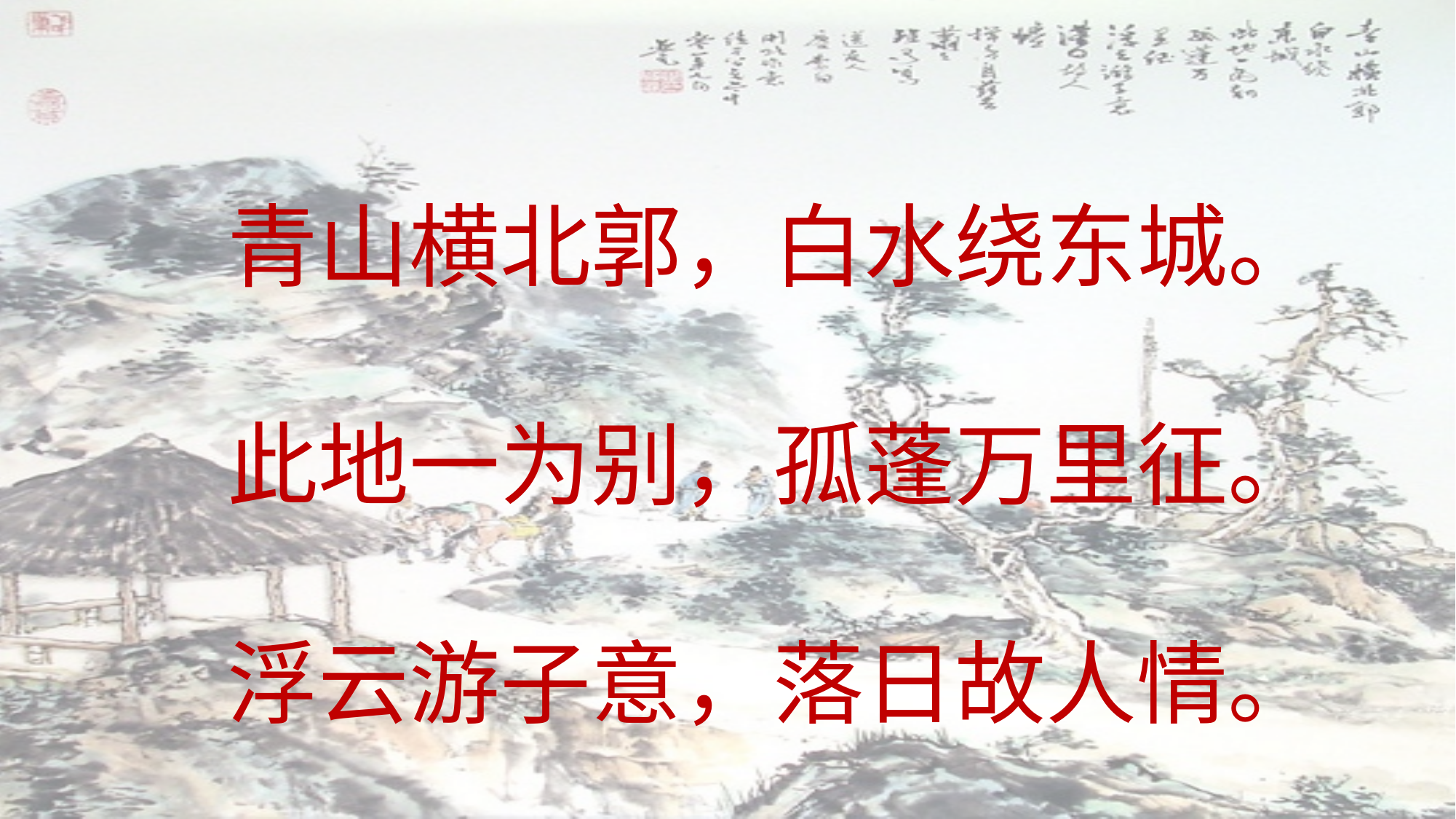

青山横北郭，白水绕东城。
此地一为别，孤蓬万里征。
浮云游子意，落日故人情。
挥手自兹去，萧萧班马鸣